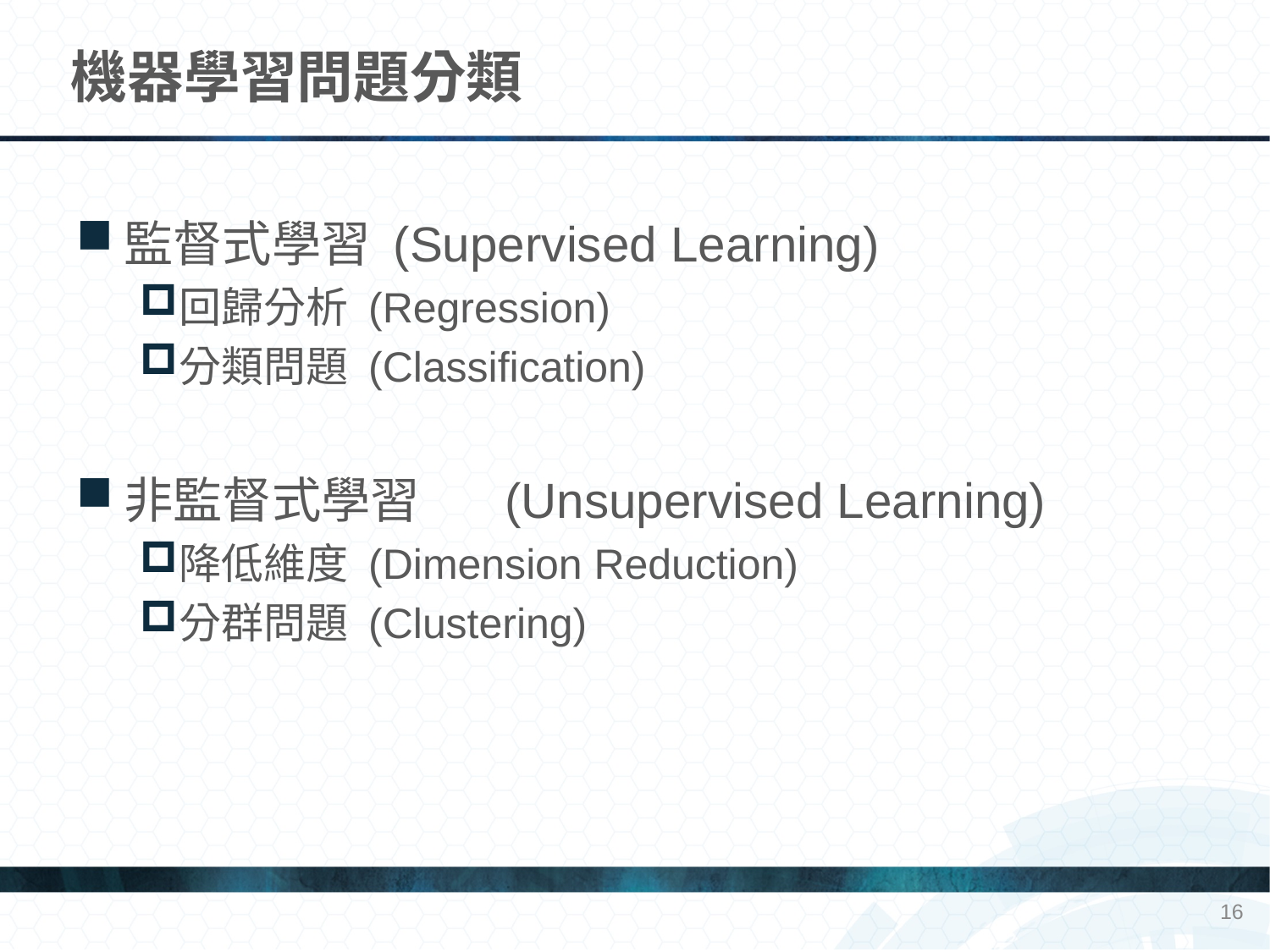

# 機器學習問題分類
監督式學習 (Supervised Learning)
回歸分析 (Regression)
分類問題 (Classification)

非監督式學習	(Unsupervised Learning)
降低維度 (Dimension Reduction)
分群問題 (Clustering)

16